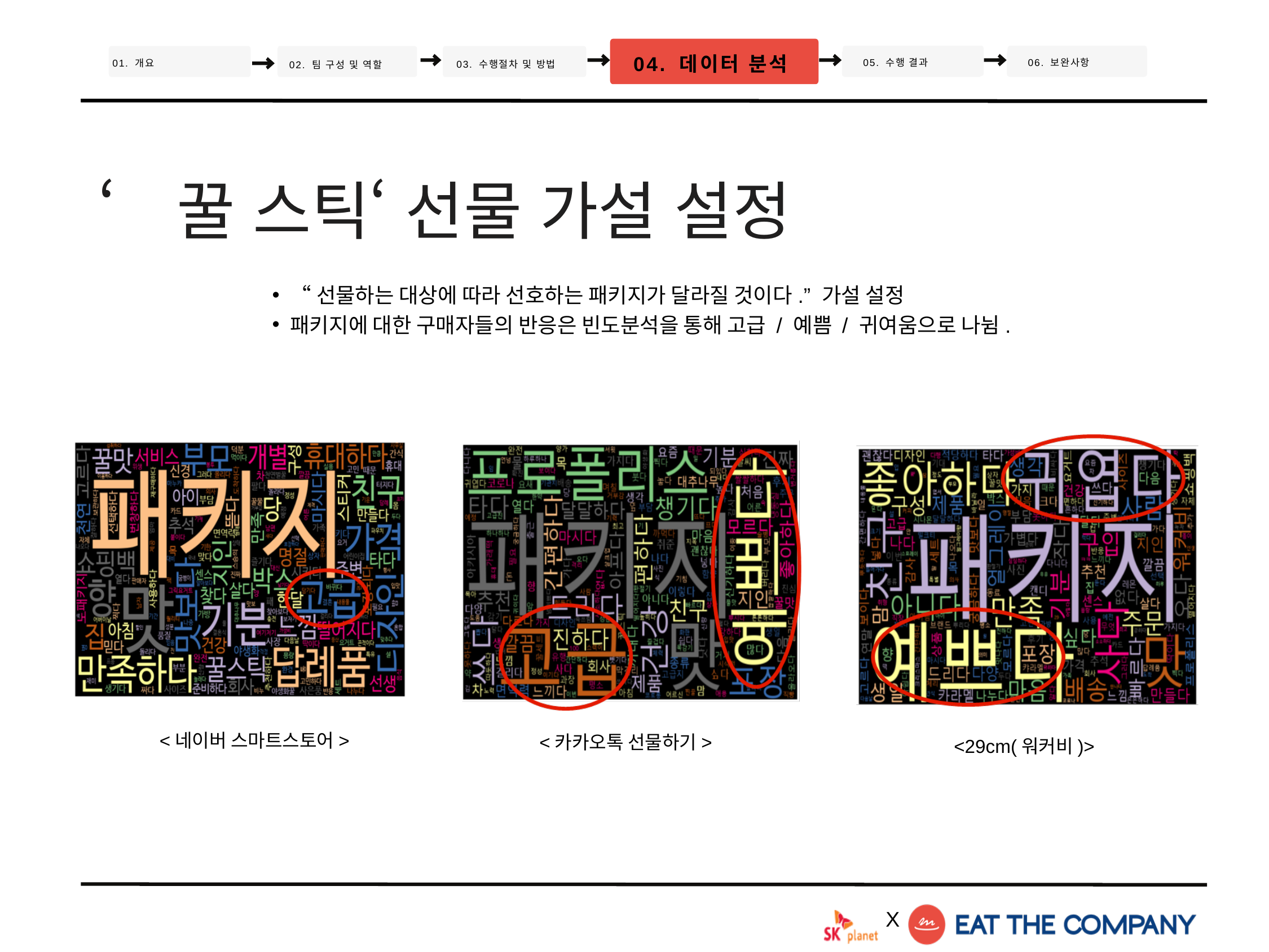

04. 데이터 분석

05. 수행 결과

06. 보완사항

02. 팀 구성 및 역할

01. 개요

03. 수행절차 및 방법

‘꿀 스틱‘ 선물 가설 설정
“선물하는 대상에 따라 선호하는 패키지가 달라질 것이다.” 가설 설정
패키지에 대한 구매자들의 반응은 빈도분석을 통해 고급 / 예쁨 / 귀여움으로 나뉨.

<29cm(워커비)>

<네이버 스마트스토어>

<카카오톡 선물하기>

X